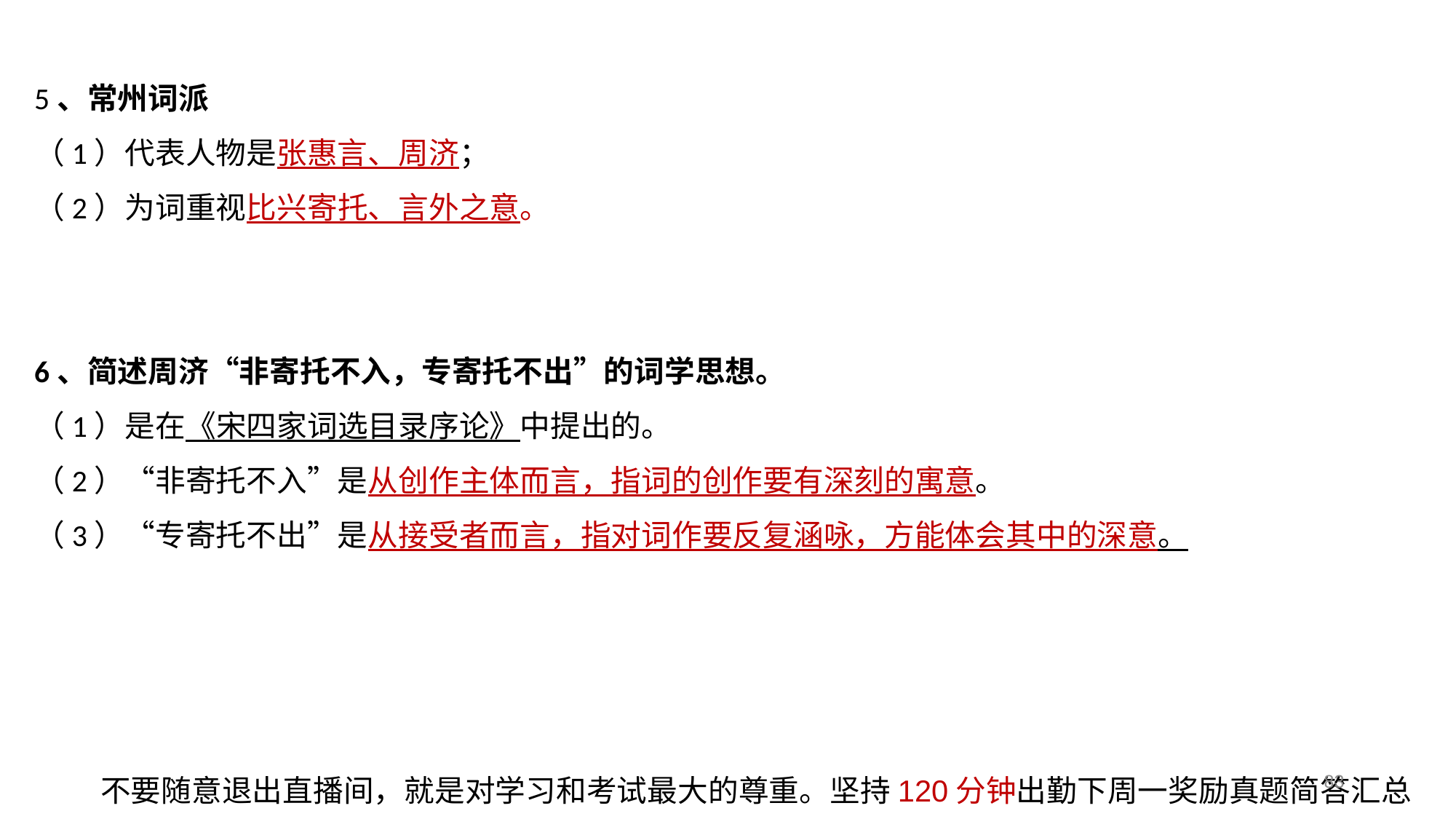

5、常州词派
（1）代表人物是张惠言、周济；
（2）为词重视比兴寄托、言外之意。

6、简述周济“非寄托不入，专寄托不出”的词学思想。​
（1）是在《宋四家词选目录序论》中提出的。
（2）“非寄托不入”是从创作主体而言，指词的创作要有深刻的寓意。
（3）“专寄托不出”是从接受者而言，指对词作要反复涵咏，方能体会其中的深意。
83